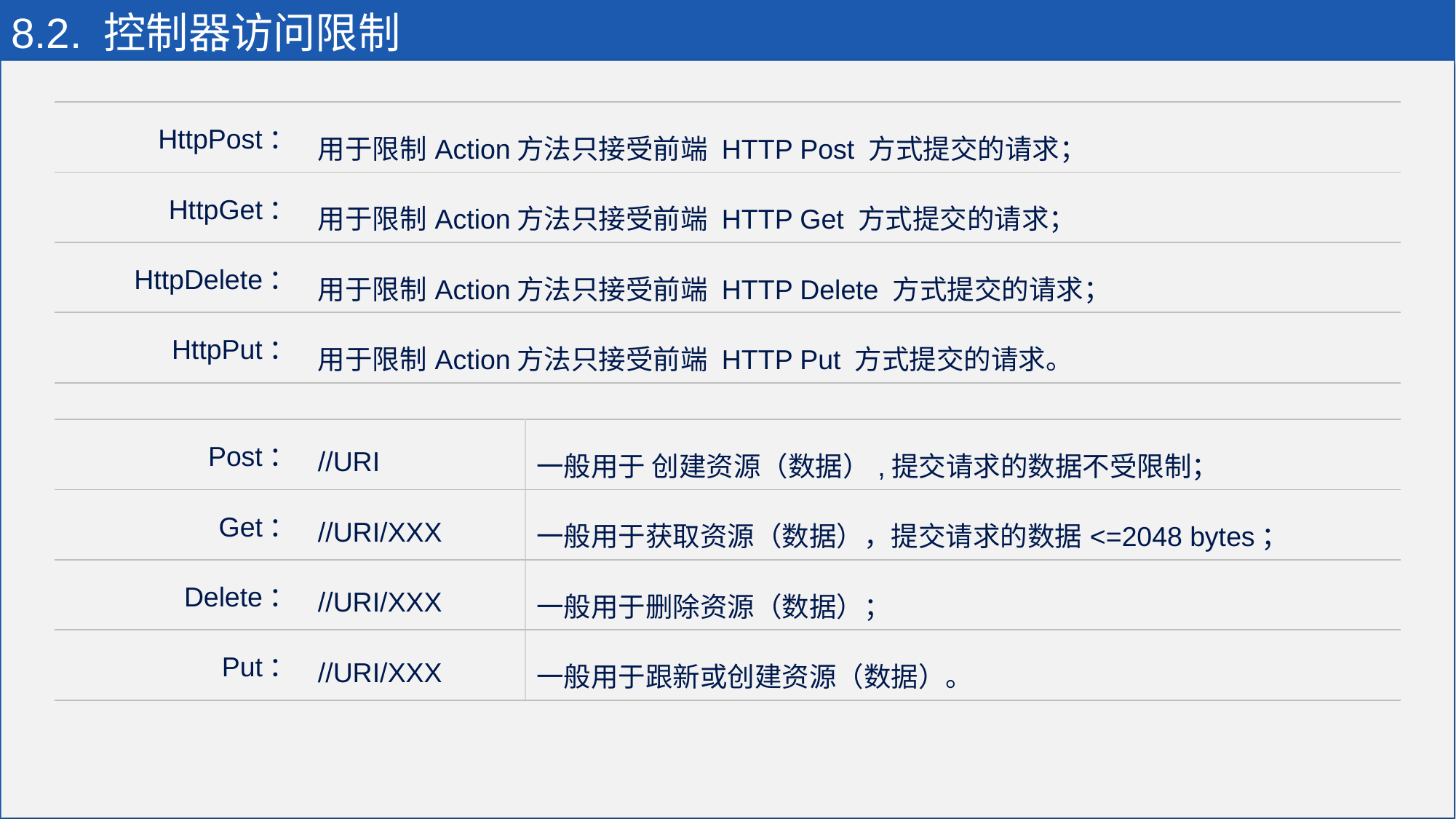

# 8.2. 控制器访问限制
| HttpPost： | 用于限制Action方法只接受前端 HTTP Post 方式提交的请求； |
| --- | --- |
| HttpGet： | 用于限制Action方法只接受前端 HTTP Get 方式提交的请求； |
| HttpDelete： | 用于限制Action方法只接受前端 HTTP Delete 方式提交的请求； |
| HttpPut： | 用于限制Action方法只接受前端 HTTP Put 方式提交的请求。 |
| Post： | //URI | 一般用于 创建资源（数据）,提交请求的数据不受限制； |
| --- | --- | --- |
| Get： | //URI/XXX | 一般用于获取资源（数据），提交请求的数据<=2048 bytes； |
| Delete： | //URI/XXX | 一般用于删除资源（数据）； |
| Put： | //URI/XXX | 一般用于跟新或创建资源（数据）。 |